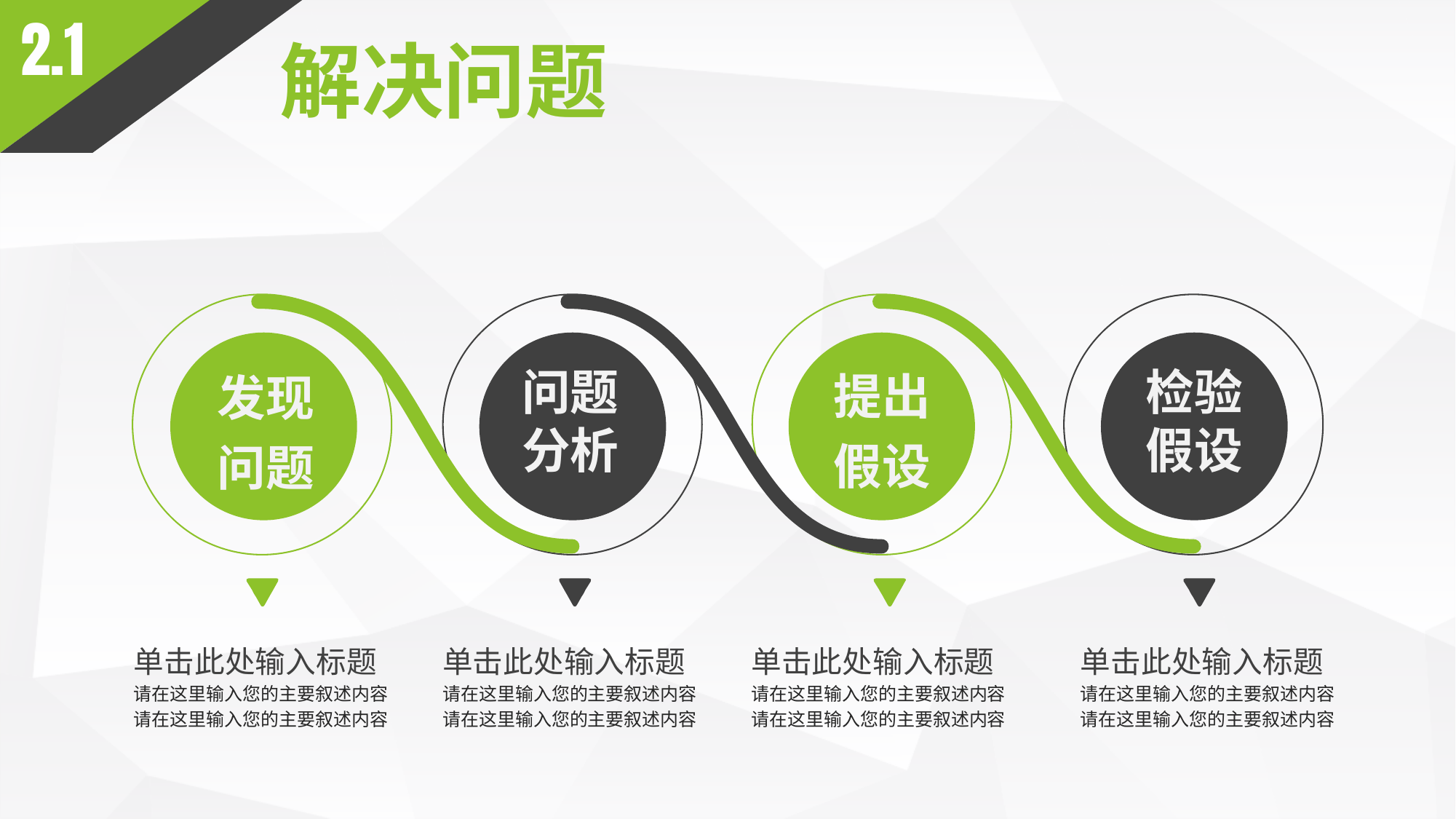

2.1
解决问题

提出
假设
发现
问题

问题
分析
检验
假设

单击此处输入标题
请在这里输入您的主要叙述内容
请在这里输入您的主要叙述内容
单击此处输入标题
请在这里输入您的主要叙述内容
请在这里输入您的主要叙述内容
单击此处输入标题
请在这里输入您的主要叙述内容
请在这里输入您的主要叙述内容
单击此处输入标题
请在这里输入您的主要叙述内容
请在这里输入您的主要叙述内容